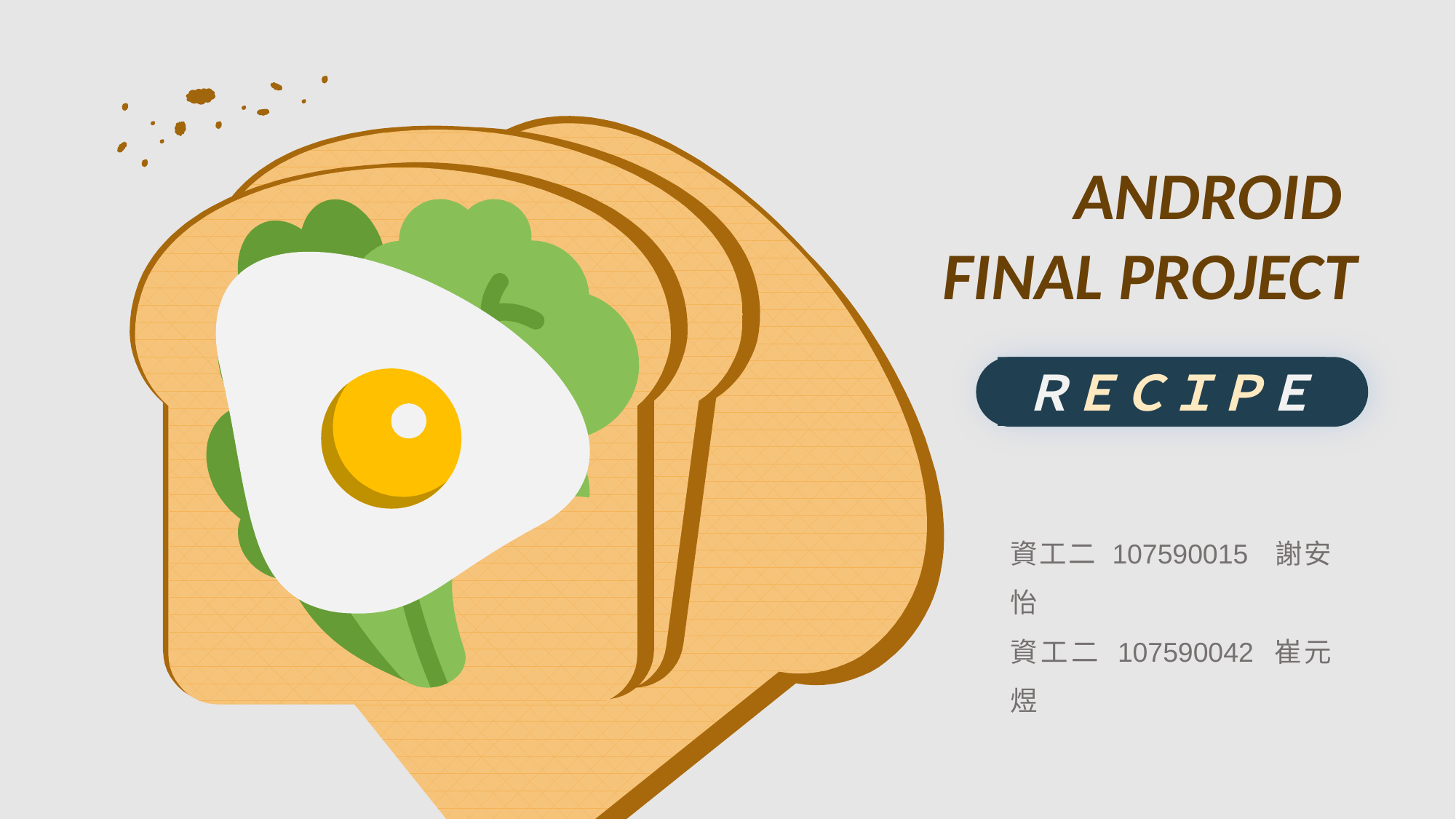

ANDROID
FINAL PROJECT

ＲＥＣＩＰＥ

資工二 107590015  謝安怡
資工二 107590042 崔元煜